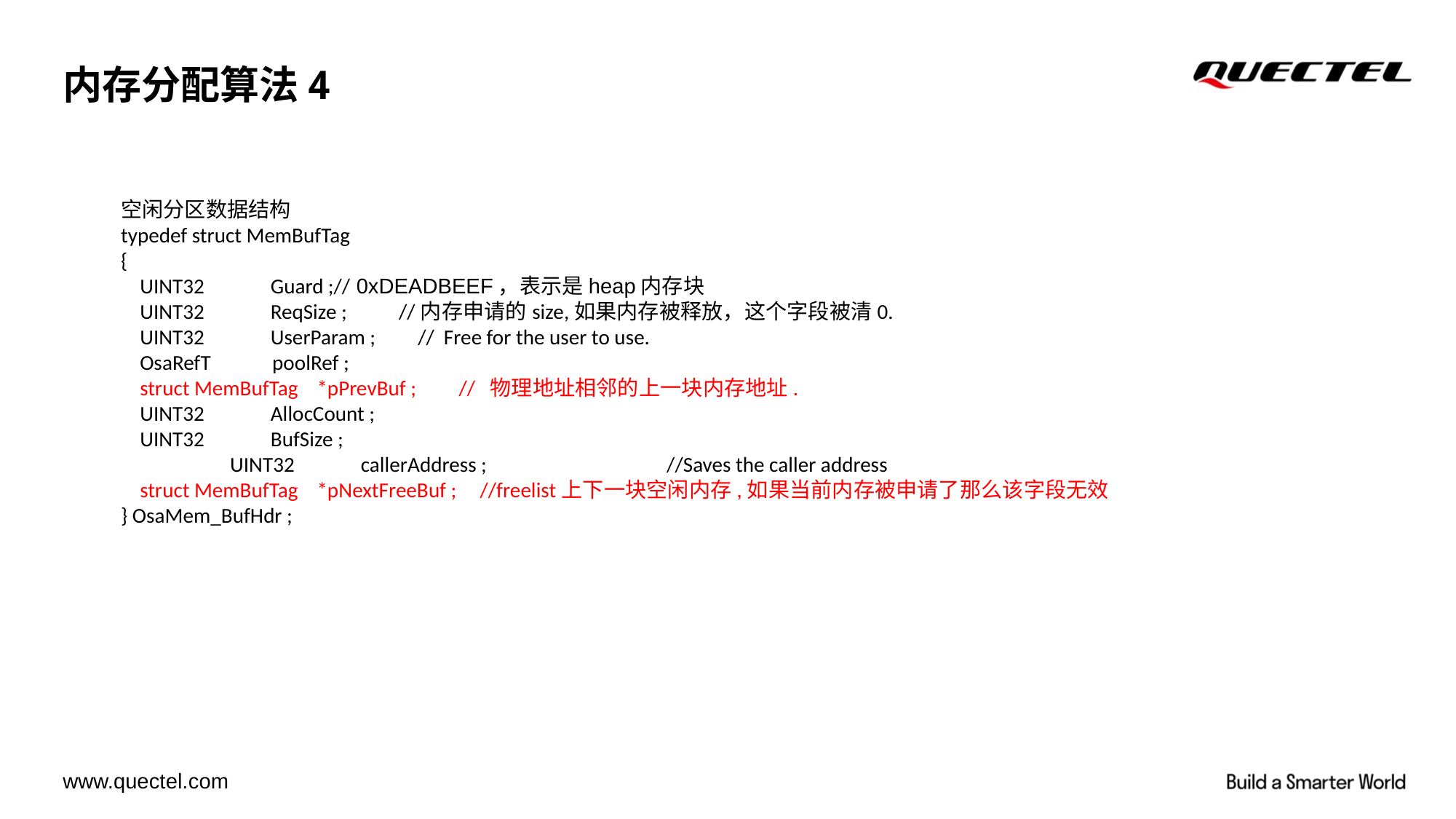

# 内存分配算法4
空闲分区数据结构
typedef struct MemBufTag
{
    UINT32              Guard ;// 0xDEADBEEF，表示是heap内存块
    UINT32              ReqSize ;           //内存申请的size,如果内存被释放，这个字段被清0.
    UINT32              UserParam ;         //  Free for the user to use.
    OsaRefT             poolRef ;
    struct MemBufTag    *pPrevBuf ;         //  物理地址相邻的上一块内存地址.
    UINT32              AllocCount ;
    UINT32              BufSize ;
	UINT32              callerAddress ;		//Saves the caller address
    struct MemBufTag    *pNextFreeBuf ;     //freelist上下一块空闲内存,如果当前内存被申请了那么该字段无效
} OsaMem_BufHdr ;